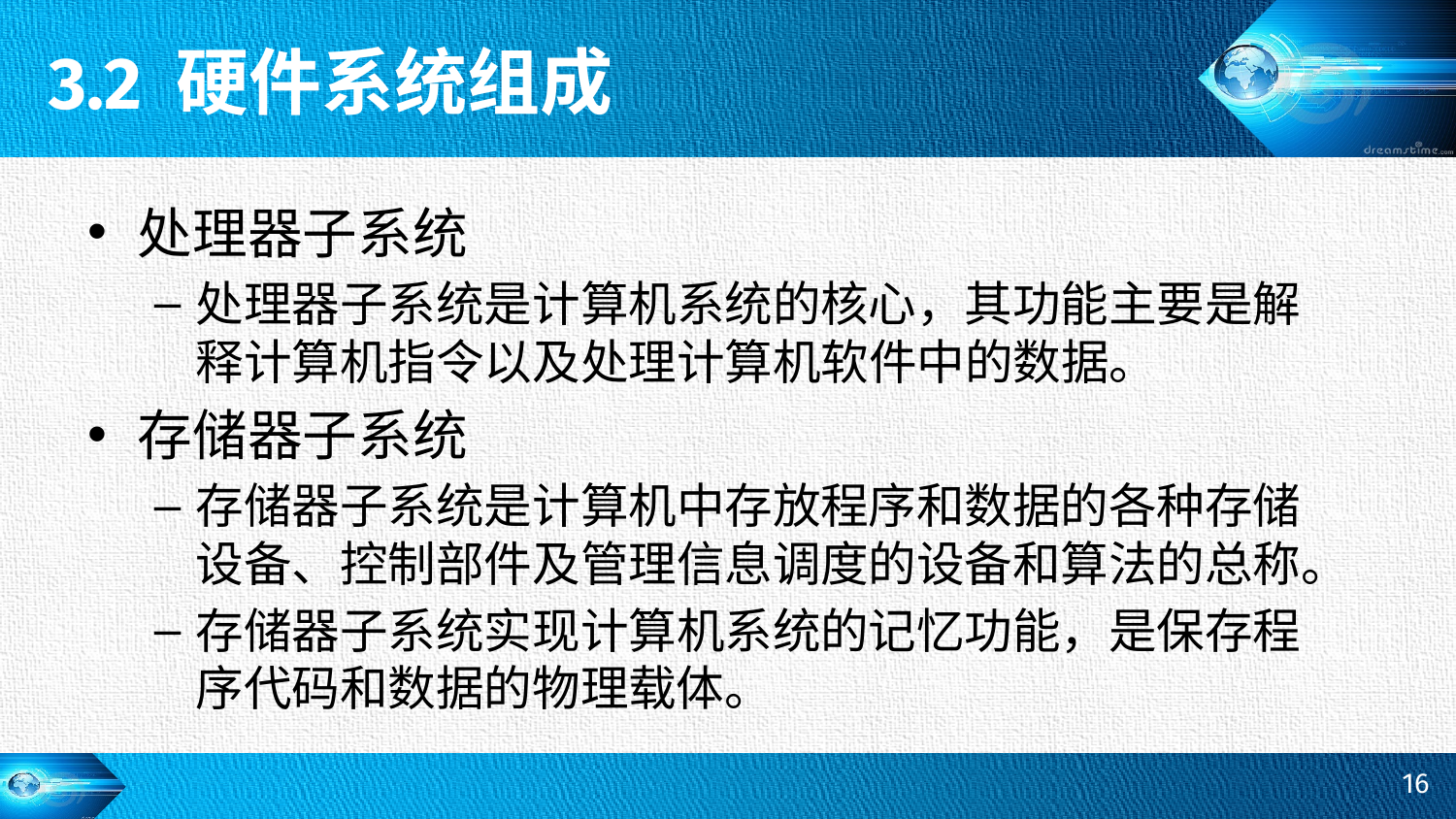

3.2 硬件系统组成
处理器子系统
处理器子系统是计算机系统的核心，其功能主要是解释计算机指令以及处理计算机软件中的数据。
存储器子系统
存储器子系统是计算机中存放程序和数据的各种存储设备、控制部件及管理信息调度的设备和算法的总称。
存储器子系统实现计算机系统的记忆功能，是保存程序代码和数据的物理载体。

16